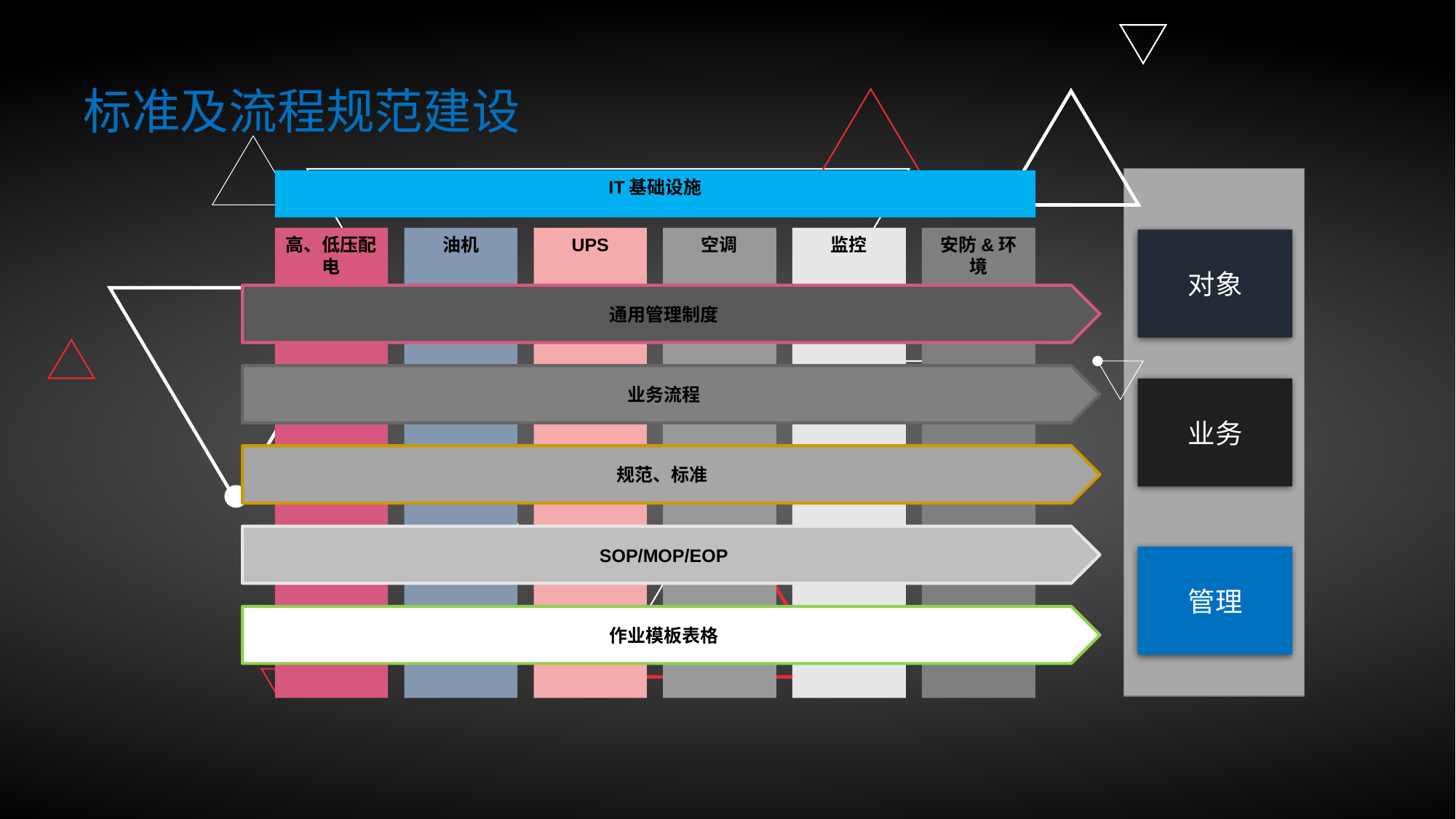

标准及流程规范建设

IT基础设施
高、低压配电
油机
UPS
空调
监控
安防&环境
通用管理制度
业务流程
规范、标准
SOP/MOP/EOP
作业模板表格
对象
业务
管理